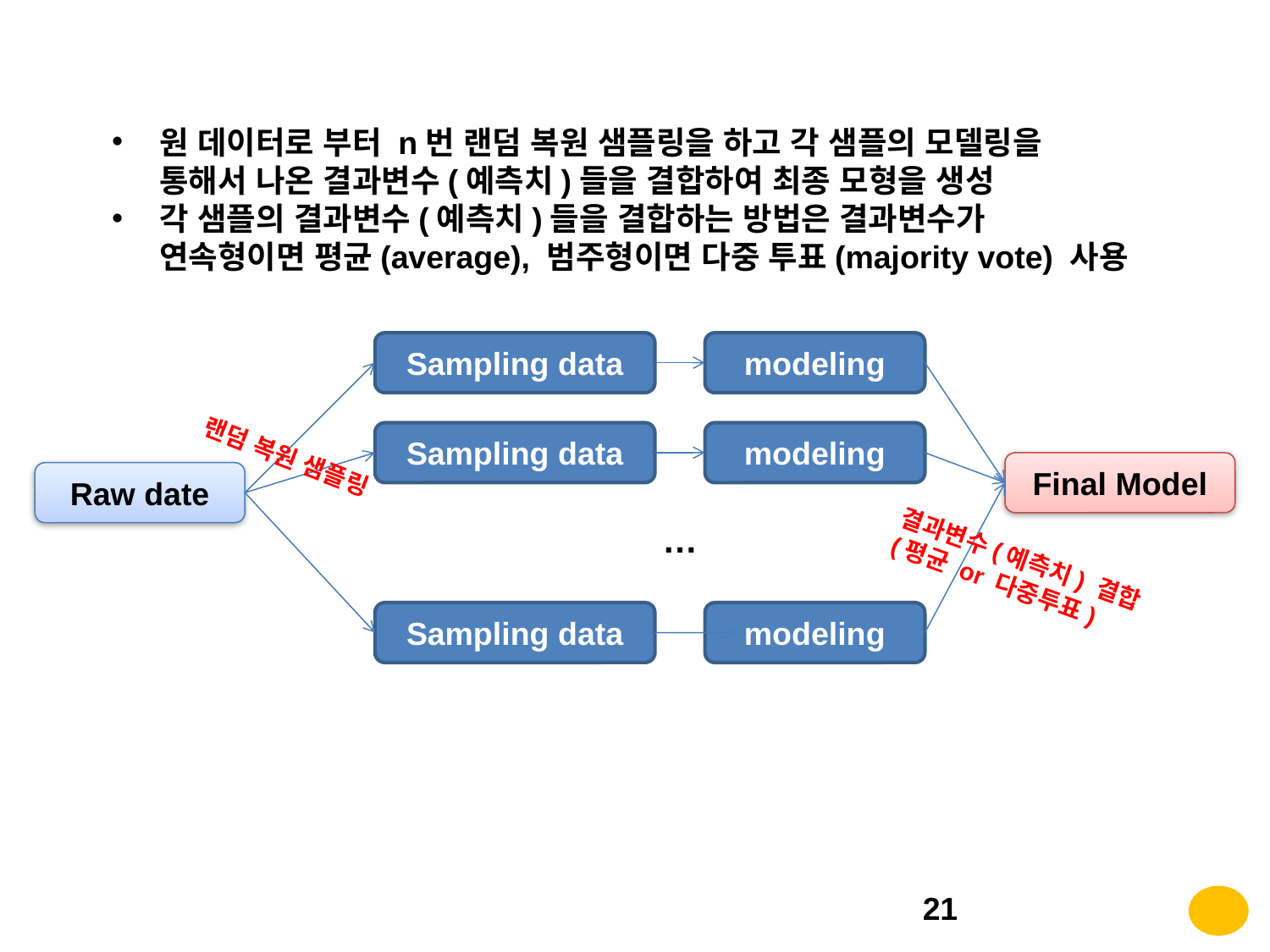

원 데이터로 부터 n번 랜덤 복원 샘플링을 하고 각 샘플의 모델링을 통해서 나온 결과변수(예측치)들을 결합하여 최종 모형을 생성
각 샘플의 결과변수(예측치)들을 결합하는 방법은 결과변수가 연속형이면 평균(average), 범주형이면 다중 투표(majority vote) 사용
Sampling data
modeling
Sampling data
modeling
랜덤 복원 샘플링
Final Model
Raw date
…
결과변수(예측치) 결합
(평균 or 다중투표)
Sampling data
modeling
21